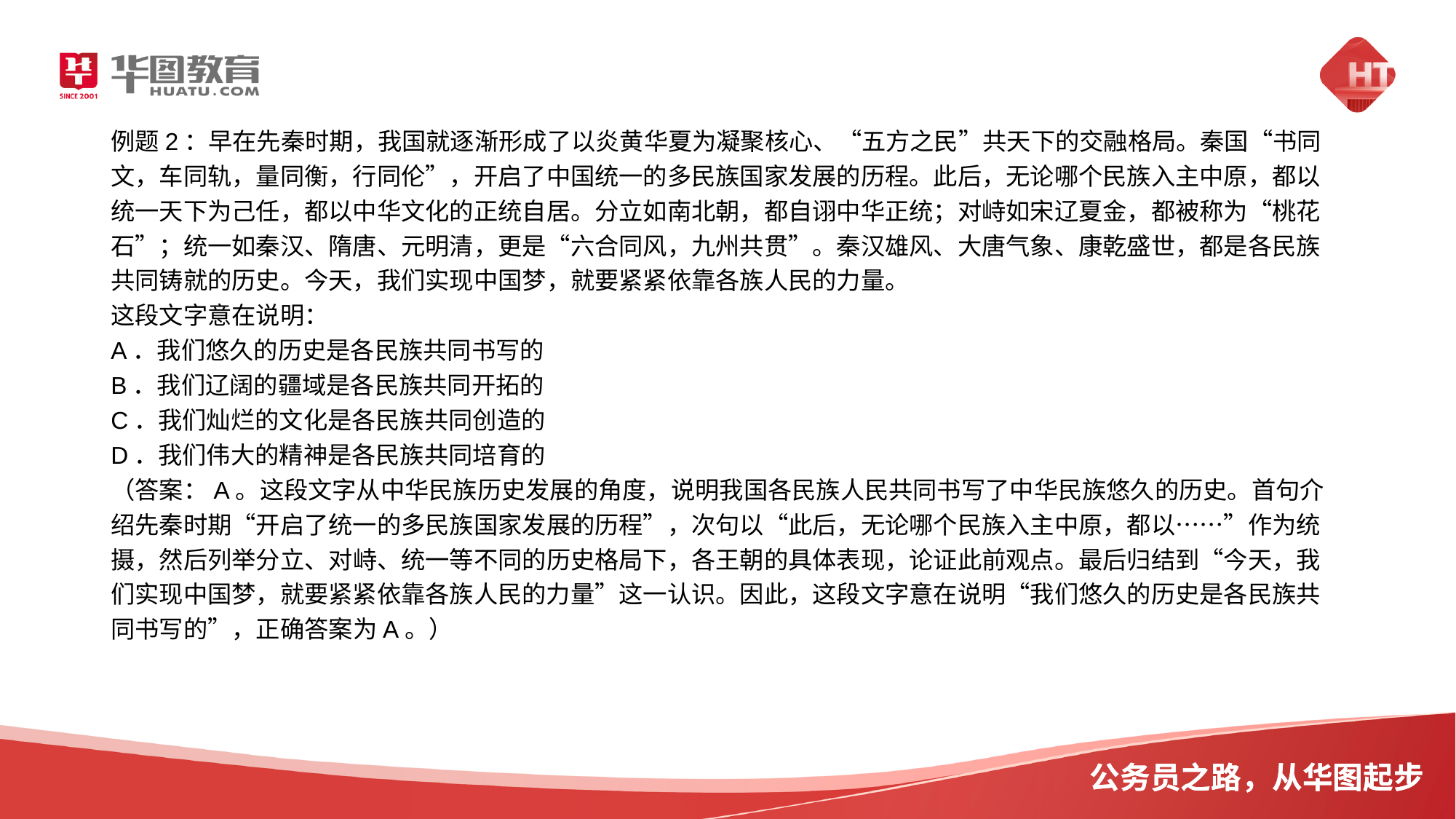

例题2：早在先秦时期，我国就逐渐形成了以炎黄华夏为凝聚核心、“五方之民”共天下的交融格局。秦国“书同文，车同轨，量同衡，行同伦”，开启了中国统一的多民族国家发展的历程。此后，无论哪个民族入主中原，都以统一天下为己任，都以中华文化的正统自居。分立如南北朝，都自诩中华正统；对峙如宋辽夏金，都被称为“桃花石”；统一如秦汉、隋唐、元明清，更是“六合同风，九州共贯”。秦汉雄风、大唐气象、康乾盛世，都是各民族共同铸就的历史。今天，我们实现中国梦，就要紧紧依靠各族人民的力量。
这段文字意在说明：
A．我们悠久的历史是各民族共同书写的
B．我们辽阔的疆域是各民族共同开拓的
C．我们灿烂的文化是各民族共同创造的
D．我们伟大的精神是各民族共同培育的
（答案：A。这段文字从中华民族历史发展的角度，说明我国各民族人民共同书写了中华民族悠久的历史。首句介绍先秦时期“开启了统一的多民族国家发展的历程”，次句以“此后，无论哪个民族入主中原，都以……”作为统摄，然后列举分立、对峙、统一等不同的历史格局下，各王朝的具体表现，论证此前观点。最后归结到“今天，我们实现中国梦，就要紧紧依靠各族人民的力量”这一认识。因此，这段文字意在说明“我们悠久的历史是各民族共同书写的”，正确答案为A。）